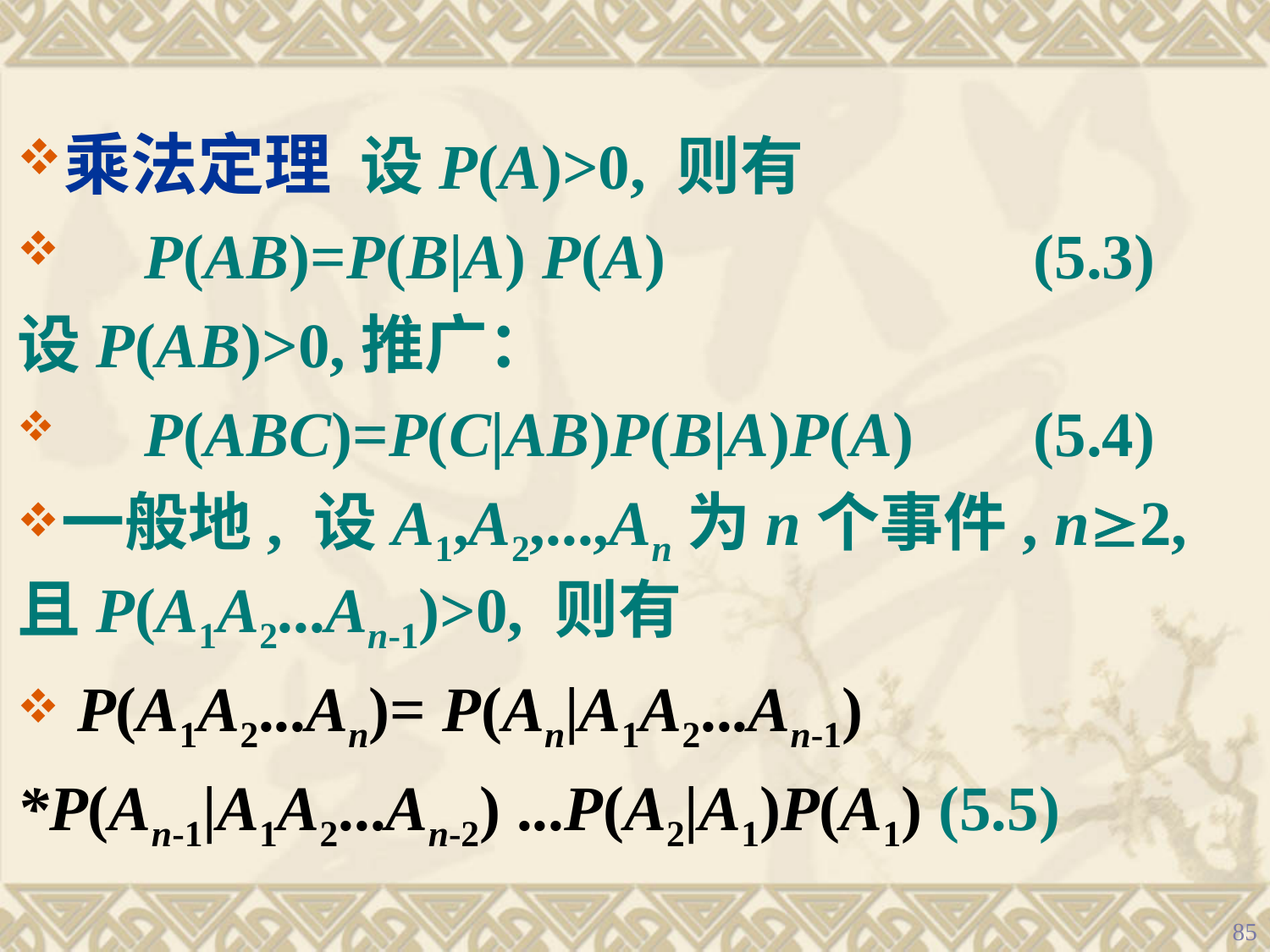

乘法定理  设P(A)>0, 则有
	P(AB)=P(B|A) P(A)			(5.3)
设P(AB)>0,推广：
	P(ABC)=P(C|AB)P(B|A)P(A)	(5.4)
一般地, 设A1,A2,...,An为n个事件, n≥2, 且P(A1A2...An-1)>0, 则有
 P(A1A2...An)= P(An|A1A2...An-1)
*P(An-1|A1A2...An-2) ...P(A2|A1)P(A1) (5.5)
85